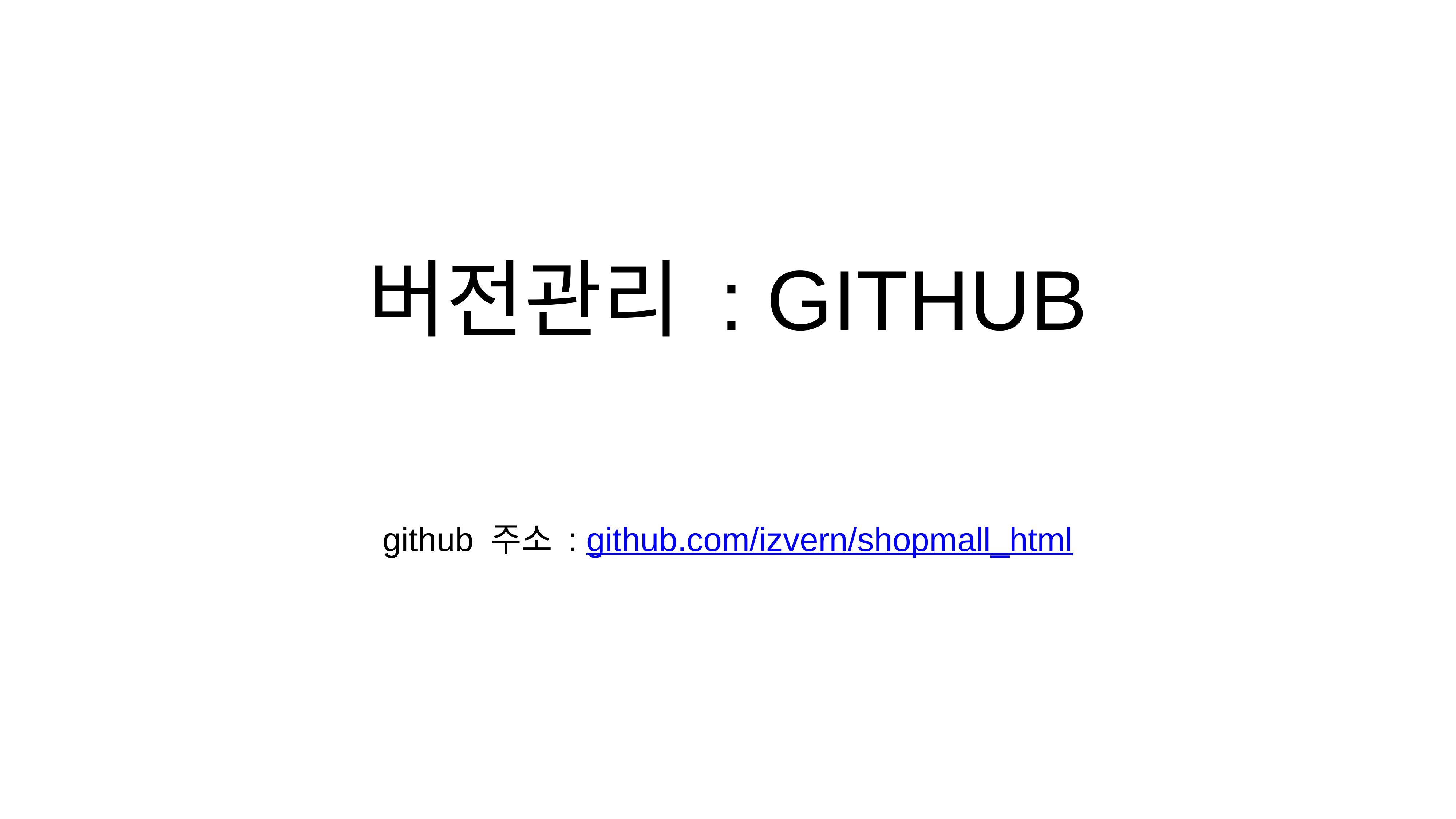

# 버전관리 : GITHUB
github 주소 : github.com/izvern/shopmall_html
2